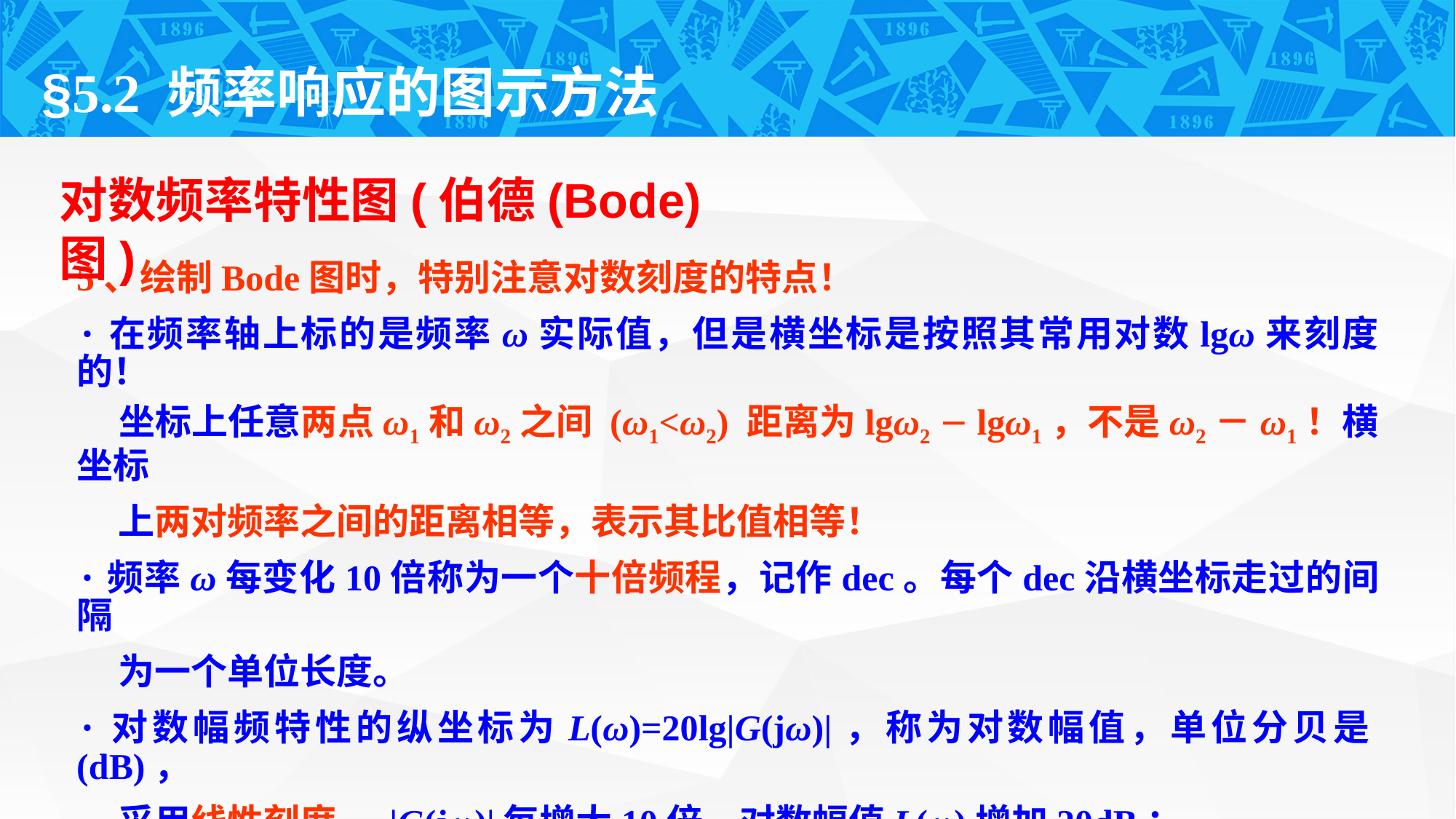

§5.2 频率响应的图示方法

对数频率特性图(伯德(Bode)图)
5、绘制Bode图时，特别注意对数刻度的特点！
·在频率轴上标的是频率ω实际值，但是横坐标是按照其常用对数lgω来刻度的！
    坐标上任意两点ω1和ω2之间 (ω1<ω2) 距离为lgω2－lgω1，不是ω2－ω1！横坐标
    上两对频率之间的距离相等，表示其比值相等！
·频率ω每变化10倍称为一个十倍频程，记作dec。每个dec沿横坐标走过的间隔
    为一个单位长度。
·对数幅频特性的纵坐标为L(ω)=20lg|G(jω)|，称为对数幅值，单位分贝是(dB)，
    采用线性刻度， |G(jω)|每增大10倍，对数幅值L(ω)增加20dB；
    对数相频特性的纵坐标为相位φ(ω)，单位为度，采用线性刻度。